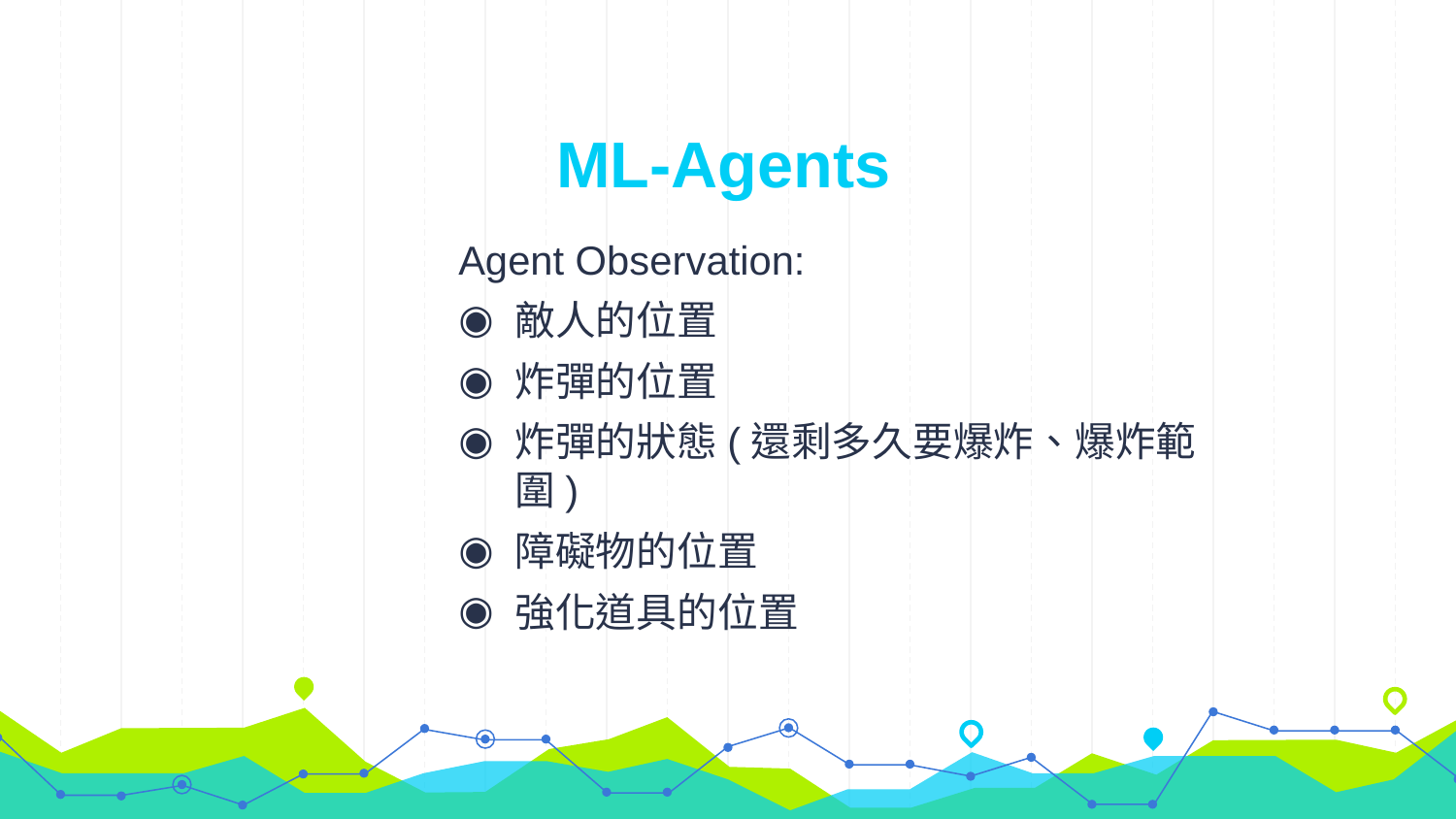

# ML-Agents
Agent Observation:
敵人的位置
炸彈的位置
炸彈的狀態(還剩多久要爆炸、爆炸範圍)
障礙物的位置
強化道具的位置